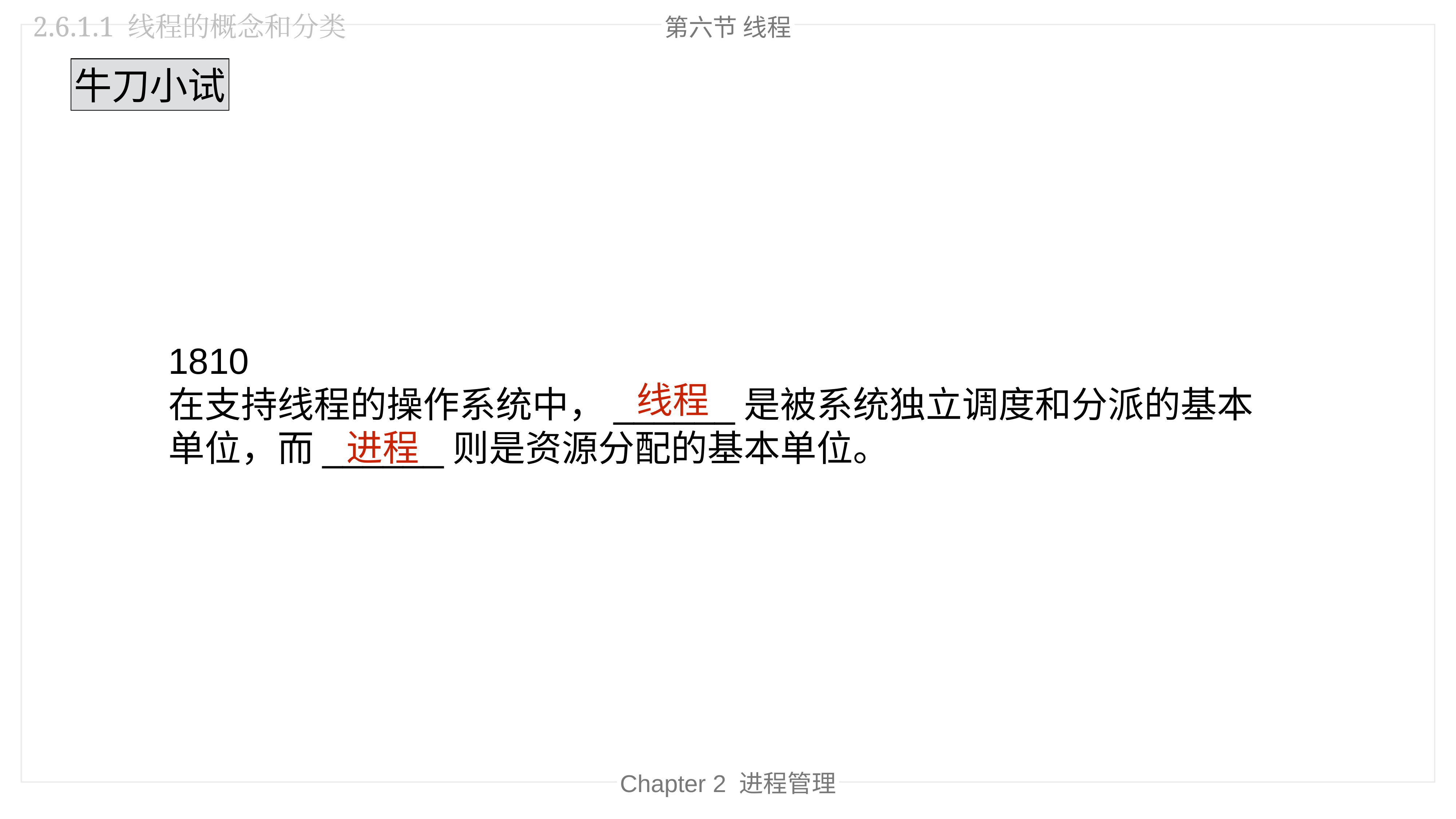

2.6.1.1 线程的概念和分类
第六节 线程
牛刀小试
1810
在支持线程的操作系统中，______是被系统独立调度和分派的基本单位，而______则是资源分配的基本单位。
线程
进程
Chapter 2 进程管理